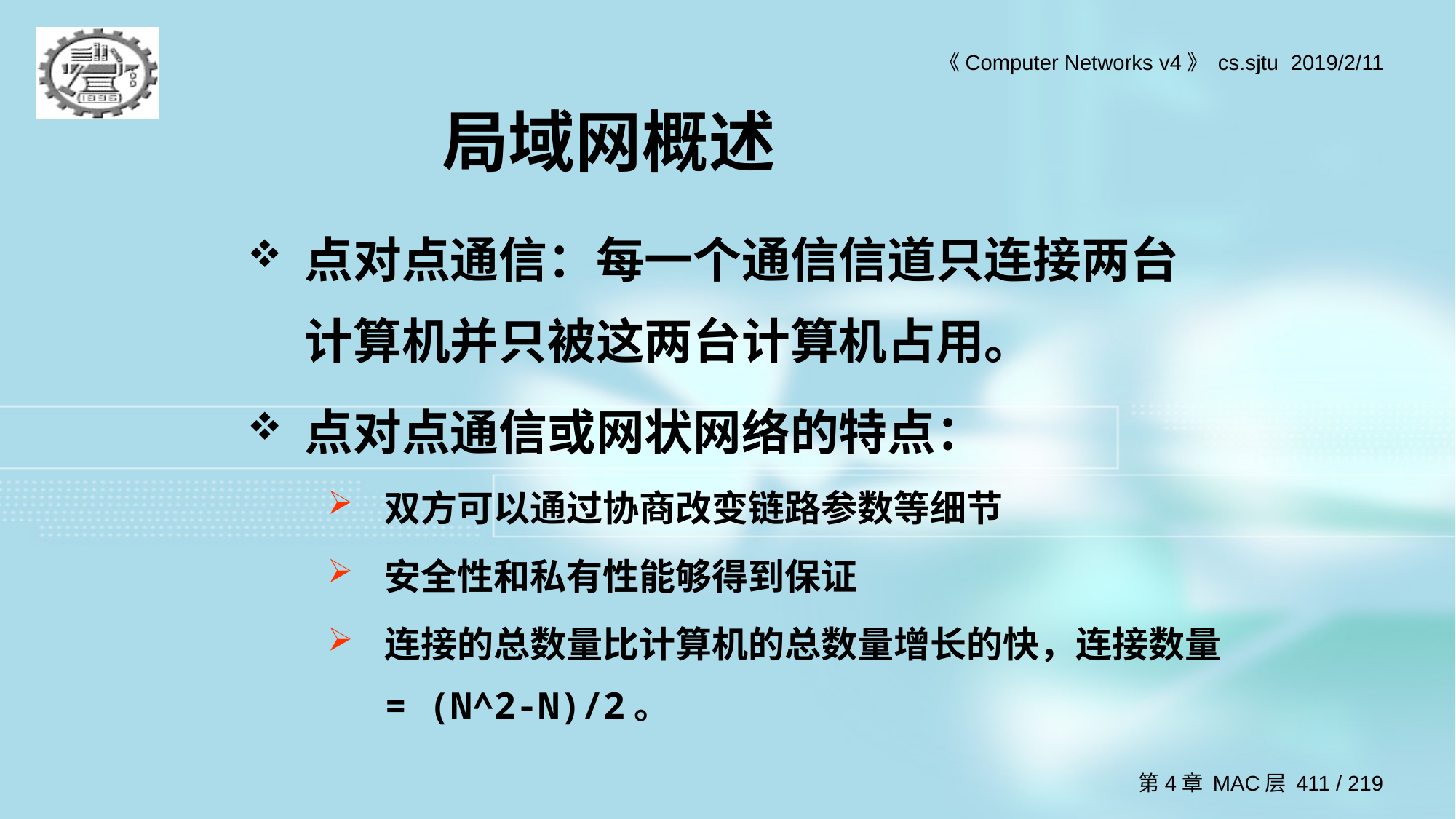

局域网概述
点对点通信：每一个通信信道只连接两台计算机并只被这两台计算机占用。
点对点通信或网状网络的特点：
双方可以通过协商改变链路参数等细节
安全性和私有性能够得到保证
连接的总数量比计算机的总数量增长的快，连接数量 = (N^2-N)/2。